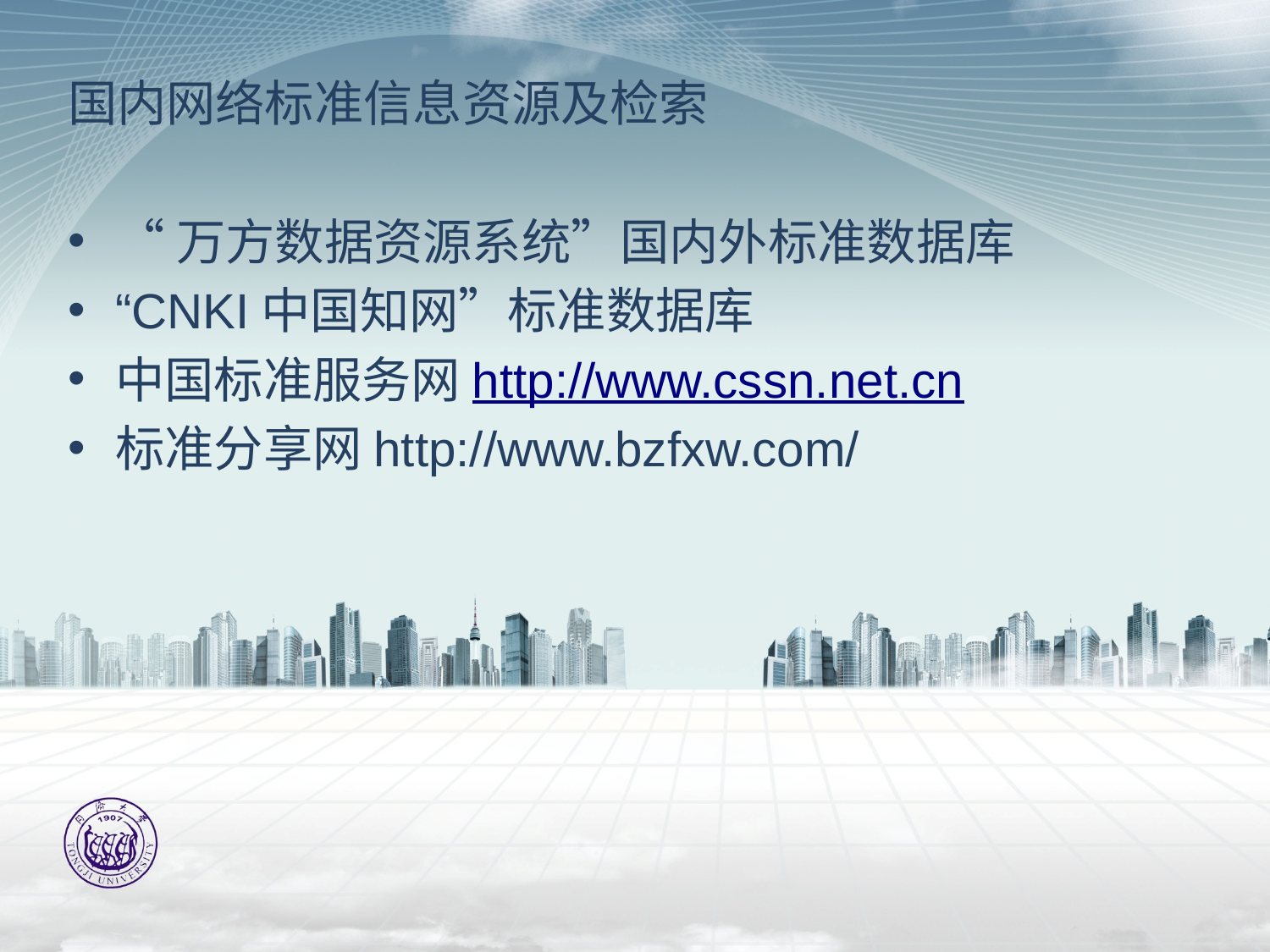

国内网络标准信息资源及检索

“万方数据资源系统”国内外标准数据库
“CNKI中国知网”标准数据库
中国标准服务网http://www.cssn.net.cn
标准分享网http://www.bzfxw.com/